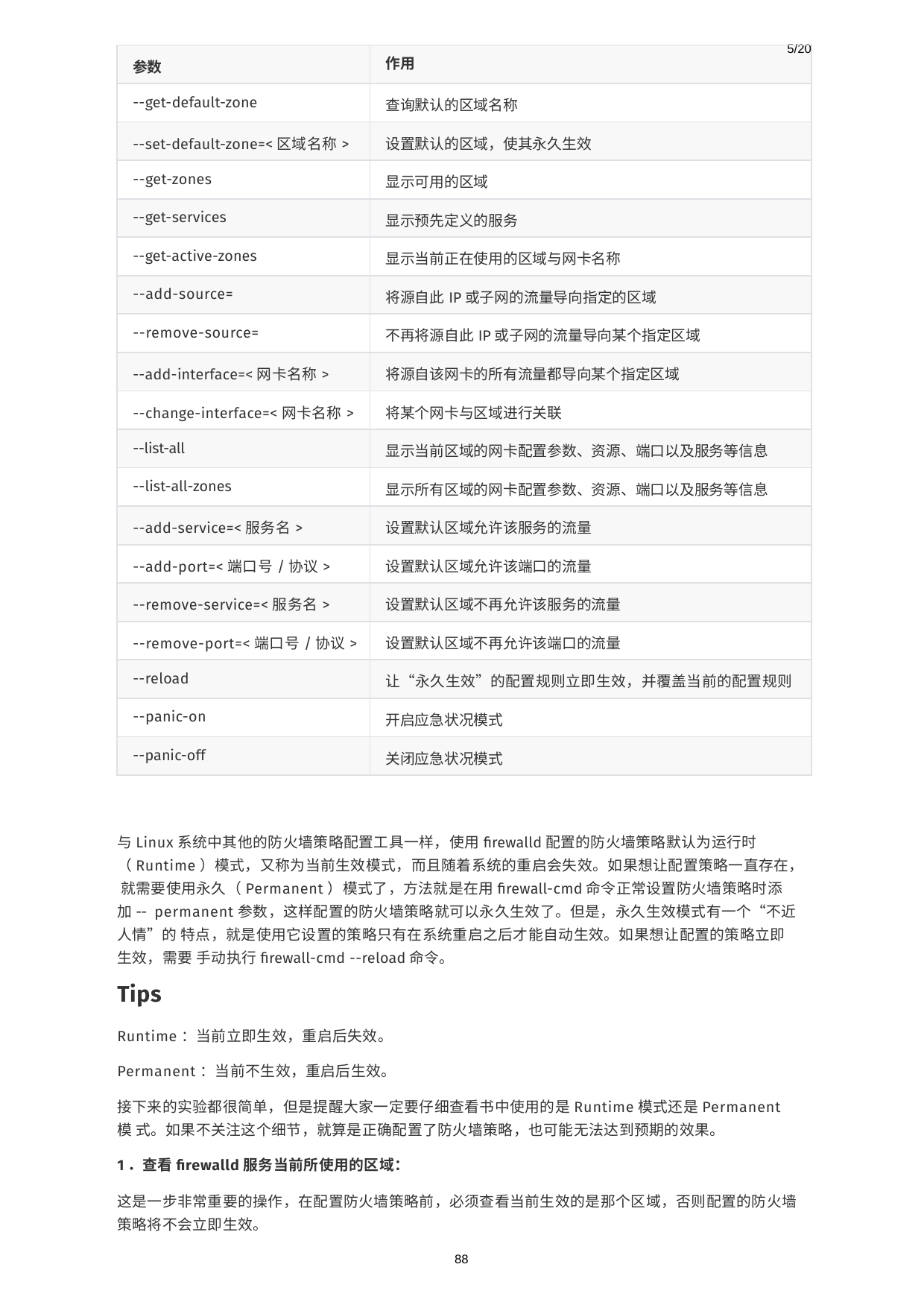

| 参数 | 5/20 作用 |
| --- | --- |
| --get-default-zone | 查询默认的区域名称 |
| --set-default-zone=<区域名称> | 设置默认的区域，使其永久生效 |
| --get-zones | 显示可用的区域 |
| --get-services | 显示预先定义的服务 |
| --get-active-zones | 显示当前正在使用的区域与网卡名称 |
| --add-source= | 将源自此IP或子网的流量导向指定的区域 |
| --remove-source= | 不再将源自此IP或子网的流量导向某个指定区域 |
| --add-interface=<网卡名称> | 将源自该网卡的所有流量都导向某个指定区域 |
| --change-interface=<网卡名称> | 将某个网卡与区域进行关联 |
| --list-all | 显示当前区域的网卡配置参数、资源、端口以及服务等信息 |
| --list-all-zones | 显示所有区域的网卡配置参数、资源、端口以及服务等信息 |
| --add-service=<服务名> | 设置默认区域允许该服务的流量 |
| --add-port=<端口号/协议> | 设置默认区域允许该端口的流量 |
| --remove-service=<服务名> | 设置默认区域不再允许该服务的流量 |
| --remove-port=<端口号/协议> | 设置默认区域不再允许该端口的流量 |
| --reload | 让“永久生效”的配置规则立即生效，并覆盖当前的配置规则 |
| --panic-on | 开启应急状况模式 |
| --panic-off | 关闭应急状况模式 |
与Linux系统中其他的防火墙策略配置工具一样，使用firewalld配置的防火墙策略默认为运行时
（Runtime）模式，又称为当前生效模式，而且随着系统的重启会失效。如果想让配置策略一直存在， 就需要使用永久（Permanent）模式了，方法就是在用firewall-cmd命令正常设置防火墙策略时添加--  permanent参数，这样配置的防火墙策略就可以永久生效了。但是，永久生效模式有一个“不近人情”的 特点，就是使用它设置的策略只有在系统重启之后才能自动生效。如果想让配置的策略立即生效，需要 手动执行firewall-cmd --reload命令。

Tips
Runtime：当前立即生效，重启后失效。 Permanent：当前不生效，重启后生效。
接下来的实验都很简单，但是提醒大家一定要仔细查看书中使用的是Runtime模式还是Permanent模 式。如果不关注这个细节，就算是正确配置了防火墙策略，也可能无法达到预期的效果。
1．查看firewalld服务当前所使用的区域：
这是一步非常重要的操作，在配置防火墙策略前，必须查看当前生效的是那个区域，否则配置的防火墙 策略将不会立即生效。
88